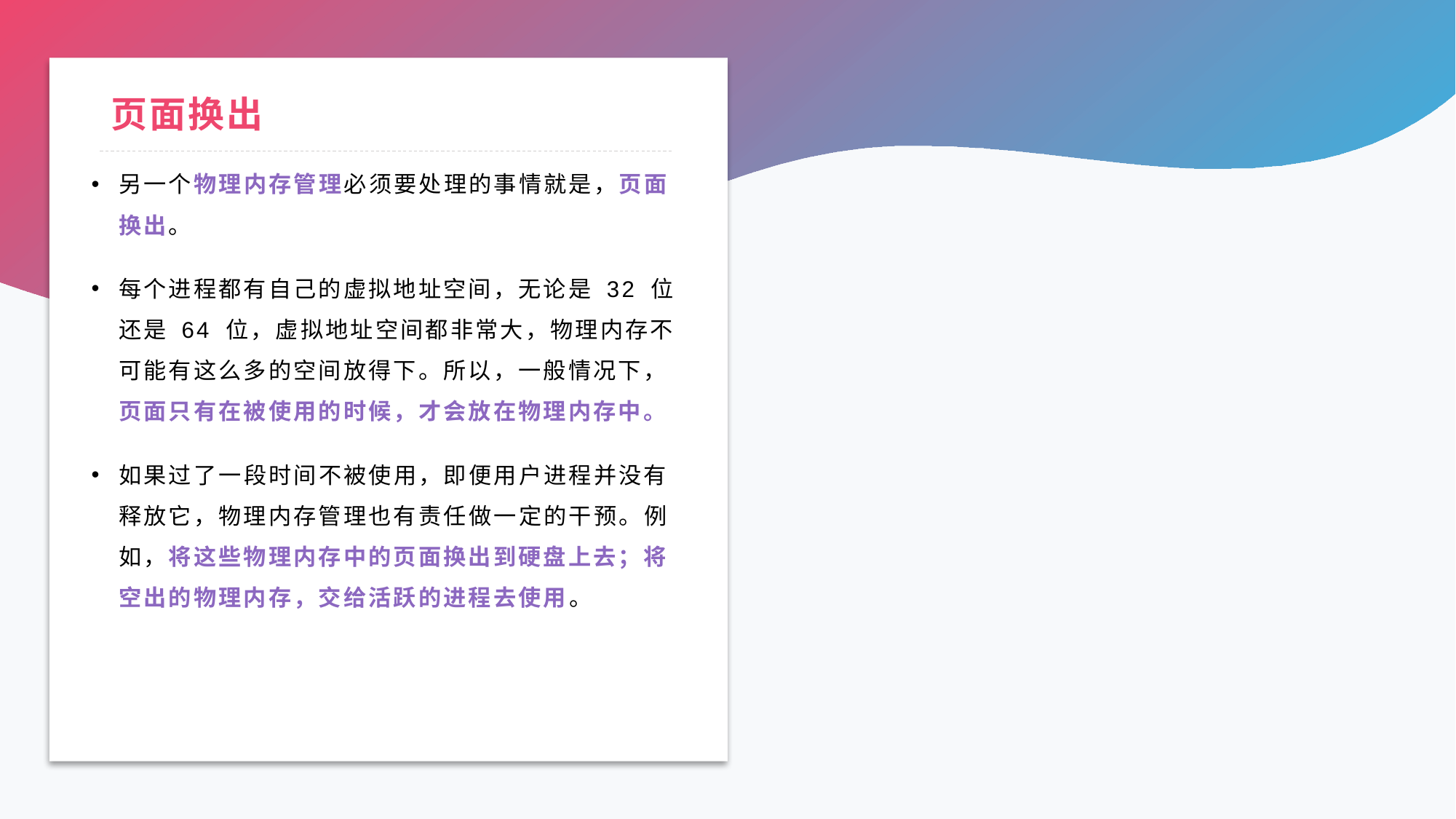

# 页面换出
另一个物理内存管理必须要处理的事情就是，页面换出。
每个进程都有自己的虚拟地址空间，无论是 32 位还是 64 位，虚拟地址空间都非常大，物理内存不可能有这么多的空间放得下。所以，一般情况下，页面只有在被使用的时候，才会放在物理内存中。
如果过了一段时间不被使用，即便用户进程并没有释放它，物理内存管理也有责任做一定的干预。例如，将这些物理内存中的页面换出到硬盘上去；将空出的物理内存，交给活跃的进程去使用。